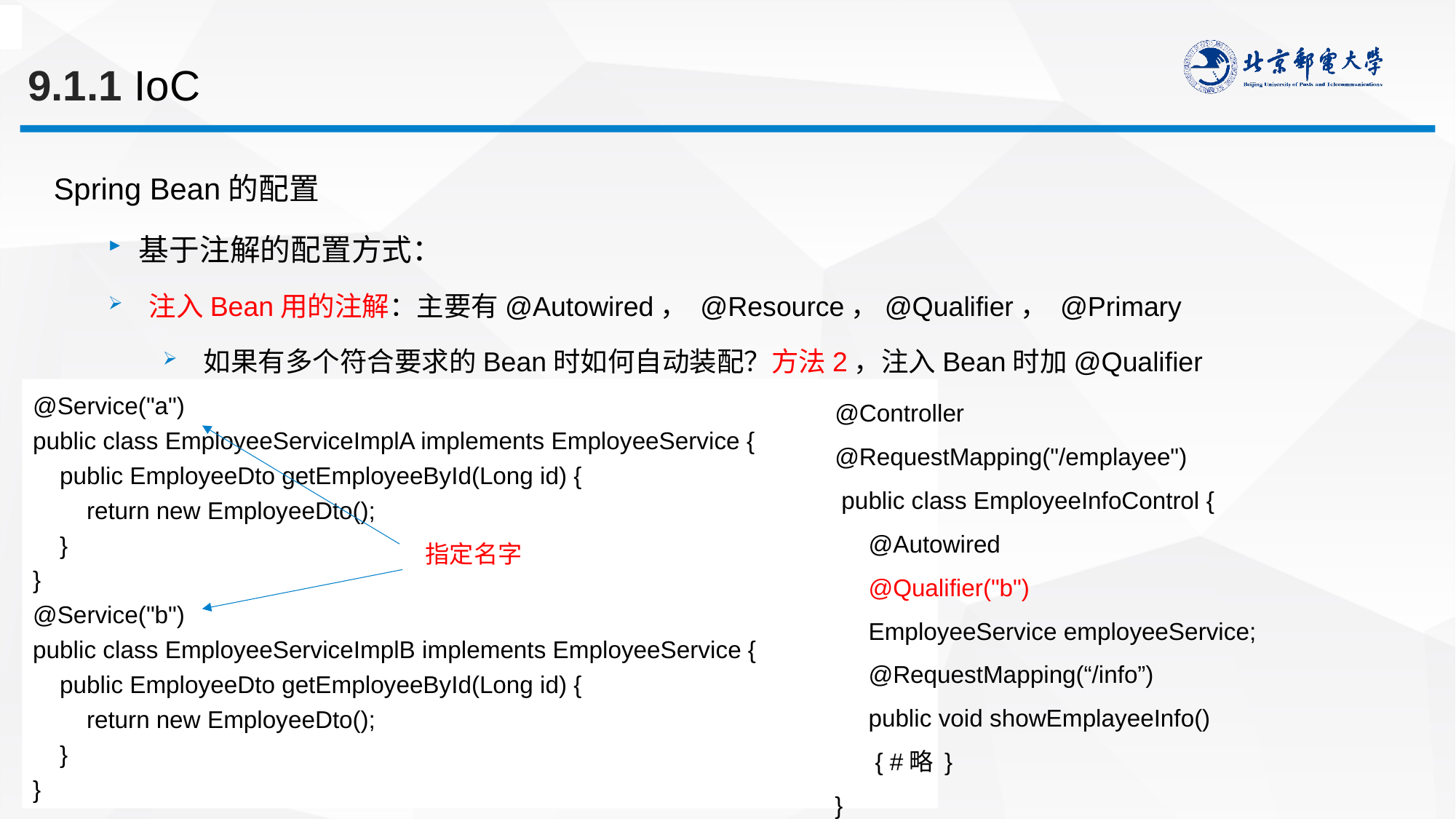

9.1.1 IoC
Spring Bean的配置
基于注解的配置方式：
注入Bean用的注解：主要有@Autowired， @Resource，@Qualifier， @Primary
如果有多个符合要求的Bean时如何自动装配？方法2，注入Bean时加@Qualifier

@Service("a")
public class EmployeeServiceImplA implements EmployeeService {
    public EmployeeDto getEmployeeById(Long id) {
        return new EmployeeDto();
    }
}
@Service("b")
public class EmployeeServiceImplB implements EmployeeService {
    public EmployeeDto getEmployeeById(Long id) {
        return new EmployeeDto();
    }
}
@Controller
@RequestMapping("/emplayee")
 public class EmployeeInfoControl {
     @Autowired
     @Qualifier("b")
     EmployeeService employeeService;
     @RequestMapping(“/info”)
     public void showEmplayeeInfo()
      { #略 }
}

指定名字